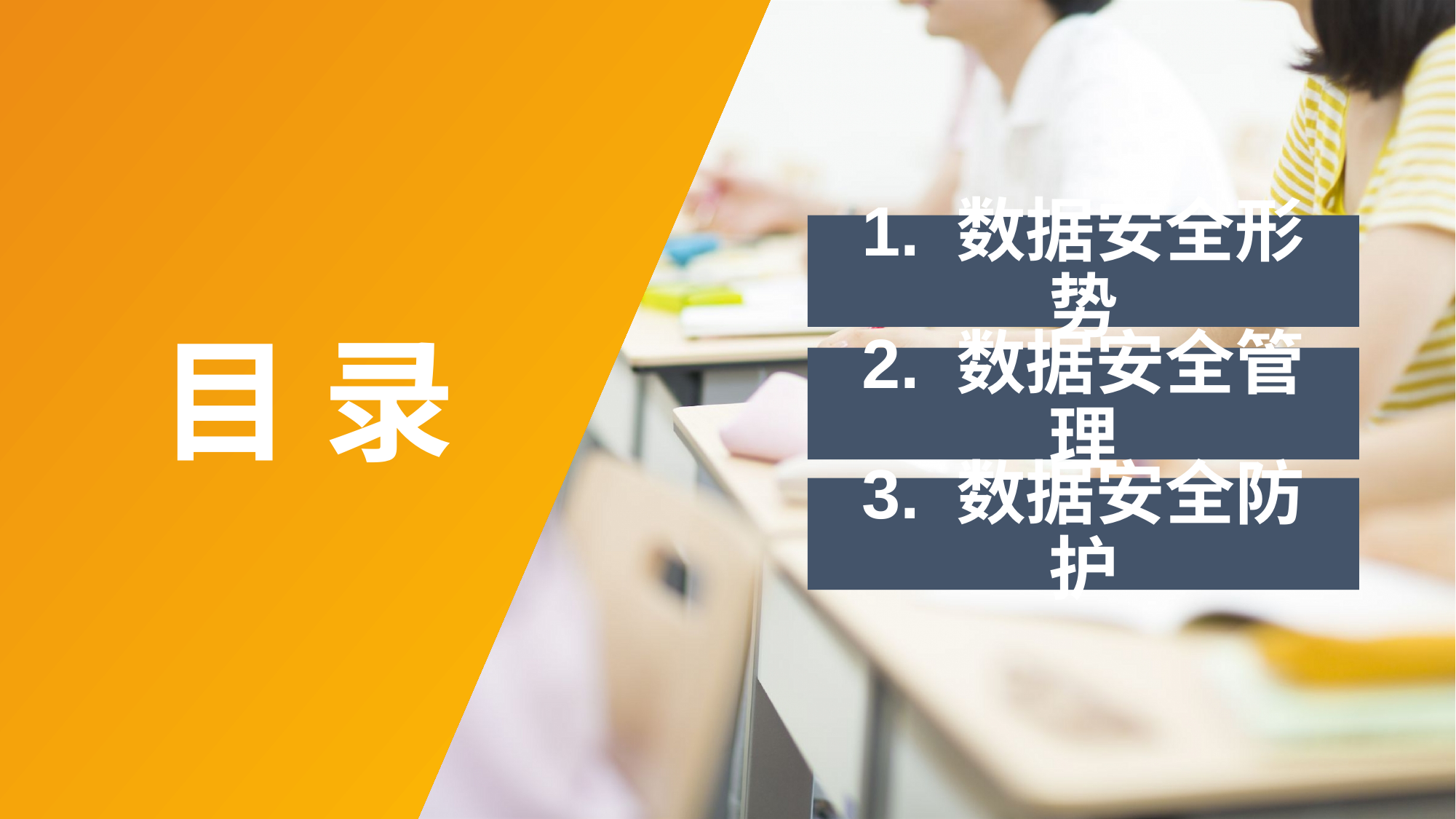

# 目 录
1. 数据安全形势
2. 数据安全管理
3. 数据安全防护